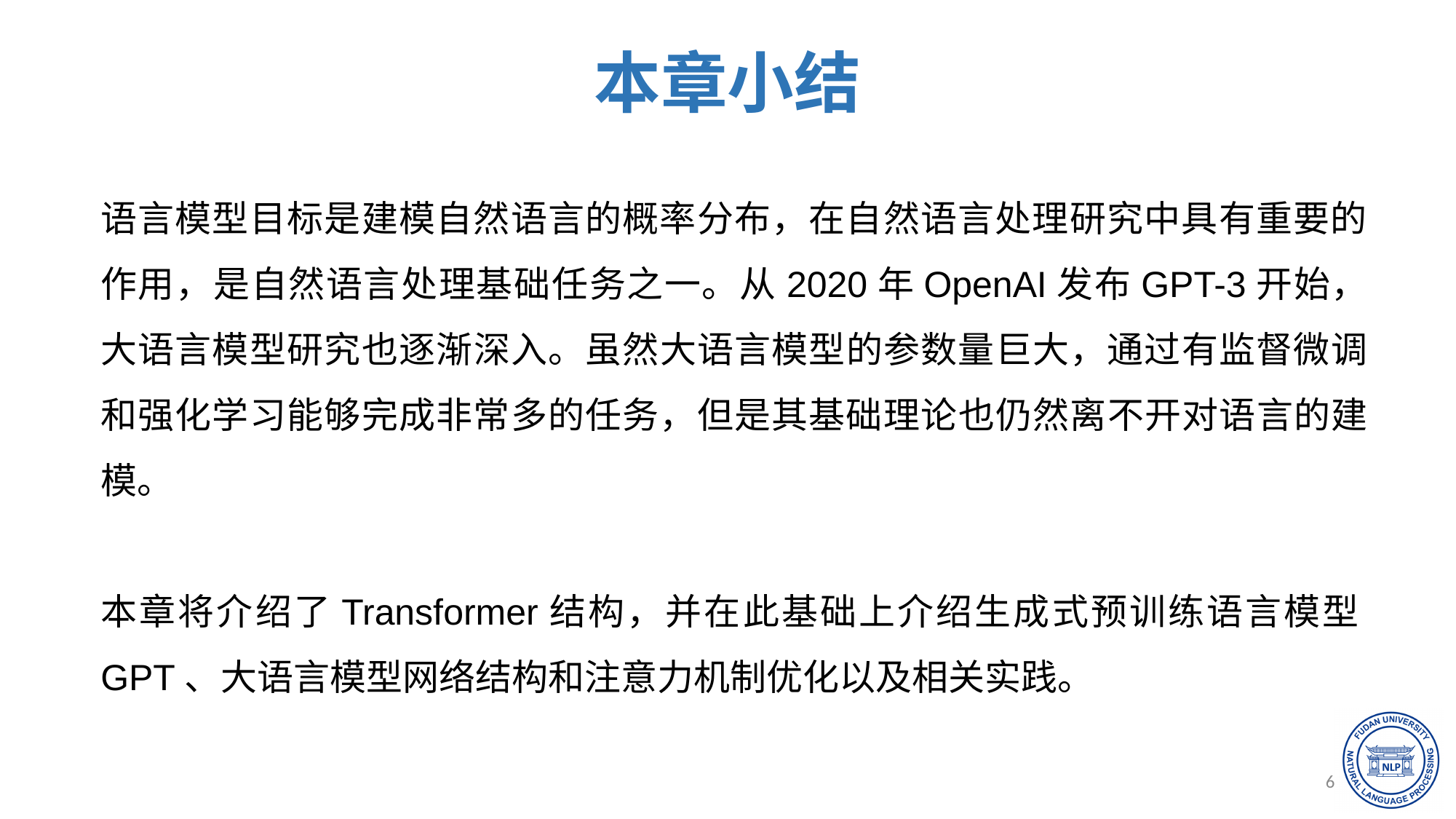

本章小结
哎呀小小草
专业设计
语言模型目标是建模自然语言的概率分布，在自然语言处理研究中具有重要的作用，是自然语言处理基础任务之一。从2020年OpenAI发布GPT-3开始，大语言模型研究也逐渐深入。虽然大语言模型的参数量巨大，通过有监督微调和强化学习能够完成非常多的任务，但是其基础理论也仍然离不开对语言的建模。

本章将介绍了Transformer结构，并在此基础上介绍生成式预训练语言模型GPT、大语言模型网络结构和注意力机制优化以及相关实践。
2015
哎呀小小草演示设计
69